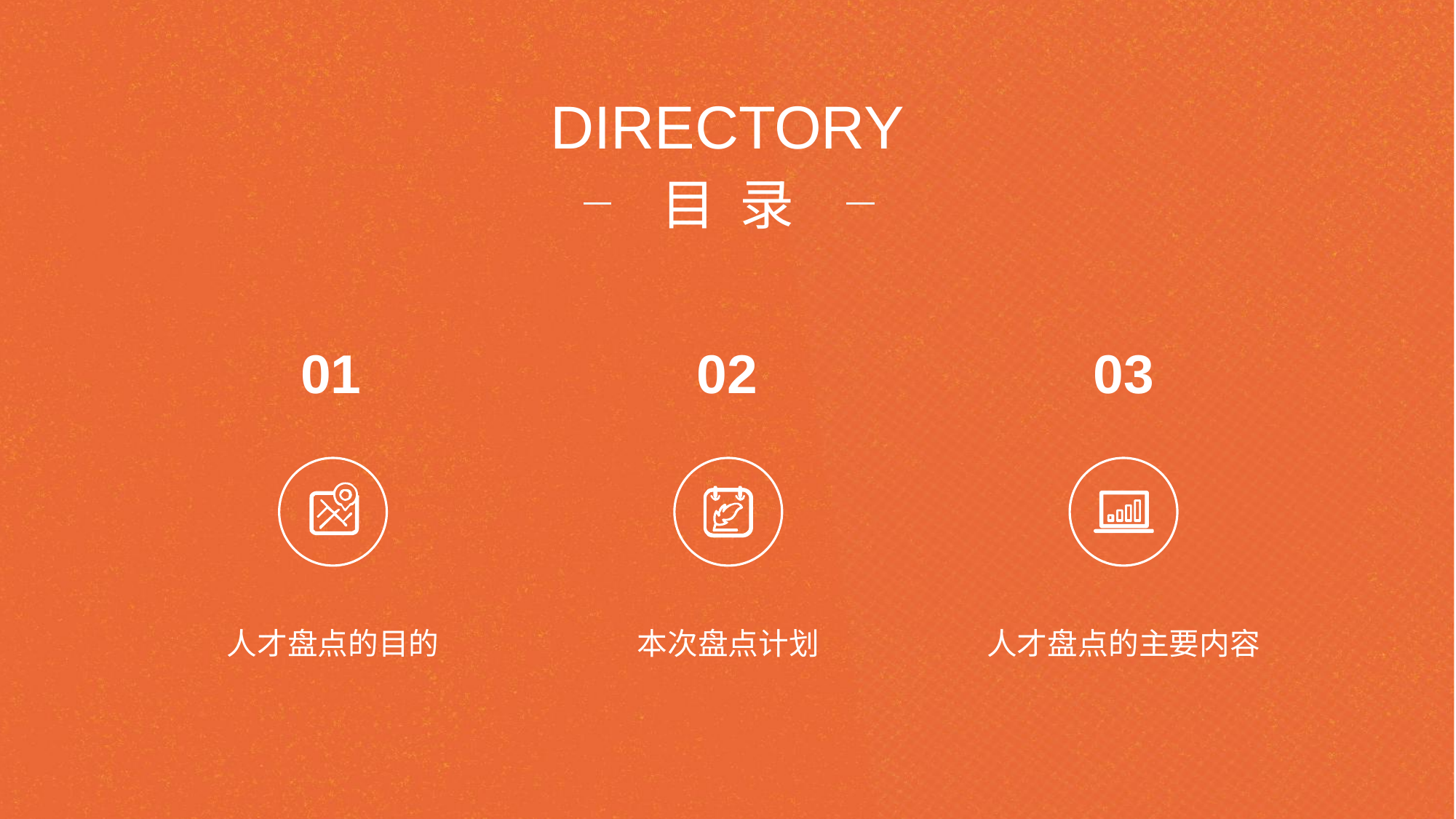

DIRECTORY
目  录
01
02
03

人才盘点的目的
本次盘点计划
人才盘点的主要内容